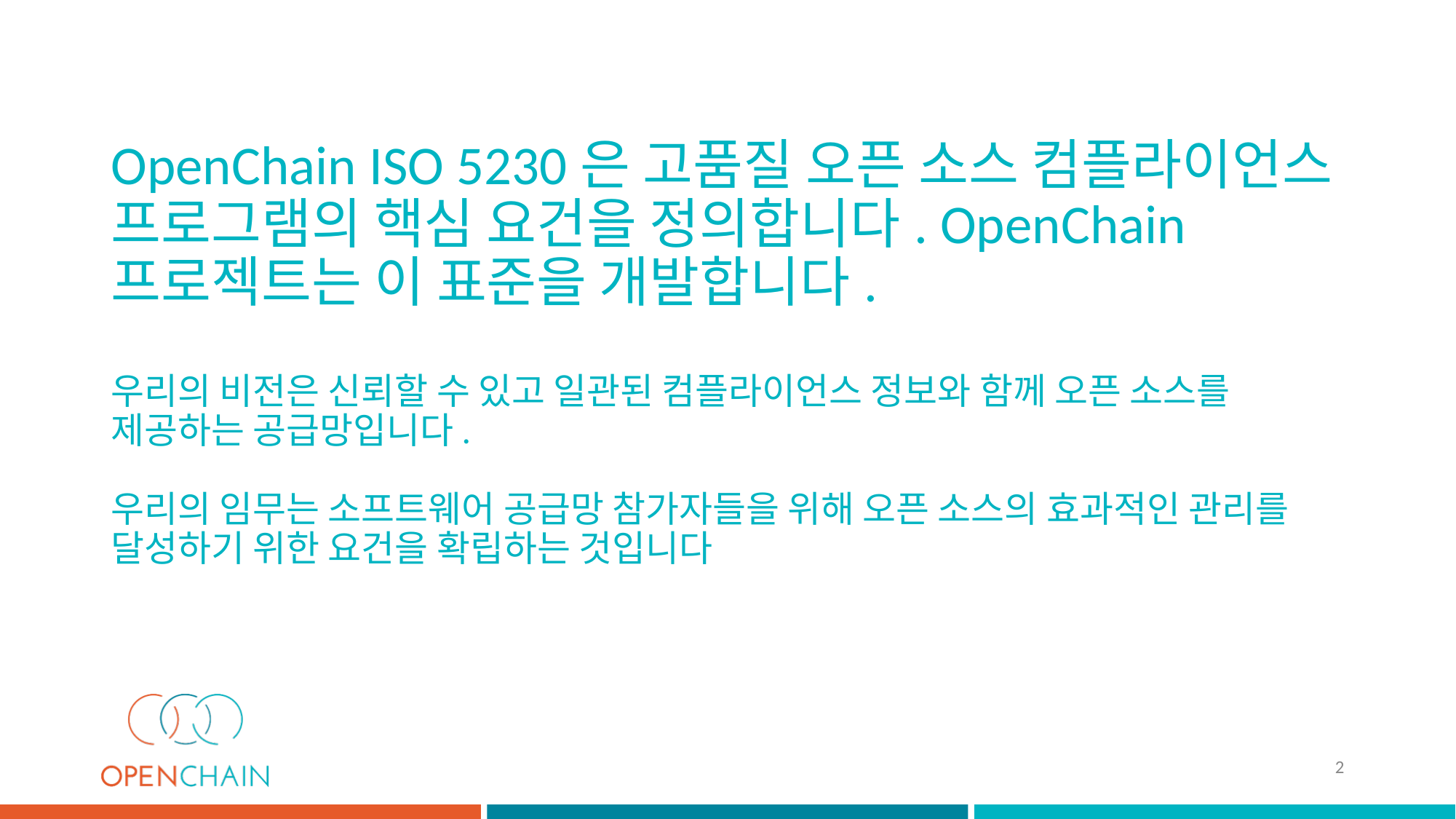

# OpenChain ISO 5230은 고품질 오픈 소스 컴플라이언스 프로그램의 핵심 요건을 정의합니다. OpenChain 프로젝트는 이 표준을 개발합니다. 우리의 비전은 신뢰할 수 있고 일관된 컴플라이언스 정보와 함께 오픈 소스를 제공하는 공급망입니다. 우리의 임무는 소프트웨어 공급망 참가자들을 위해 오픈 소스의 효과적인 관리를 달성하기 위한 요건을 확립하는 것입니다
2